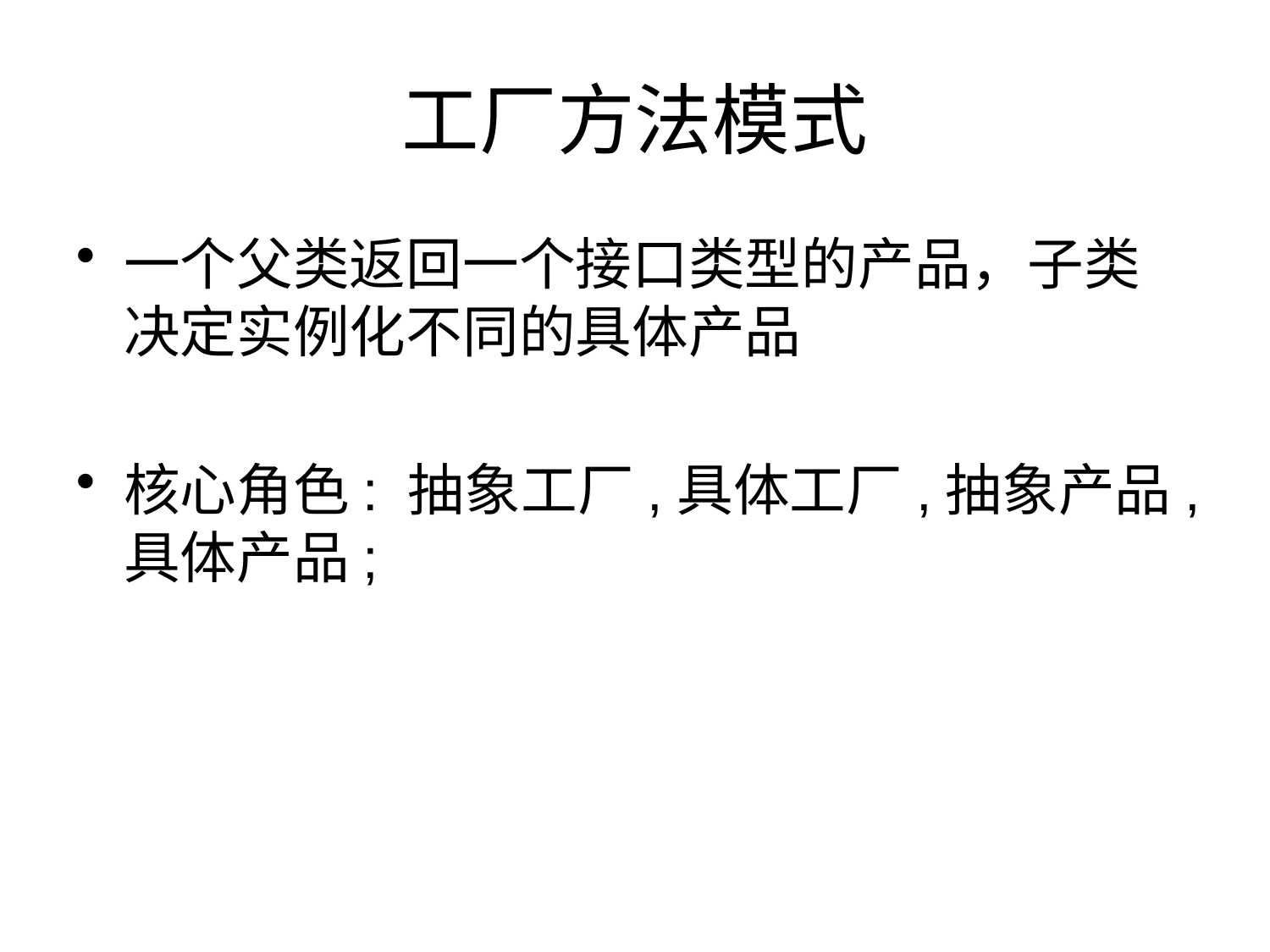

# 工厂方法模式
一个父类返回一个接口类型的产品，子类决定实例化不同的具体产品

核心角色: 抽象工厂,具体工厂,抽象产品,具体产品;